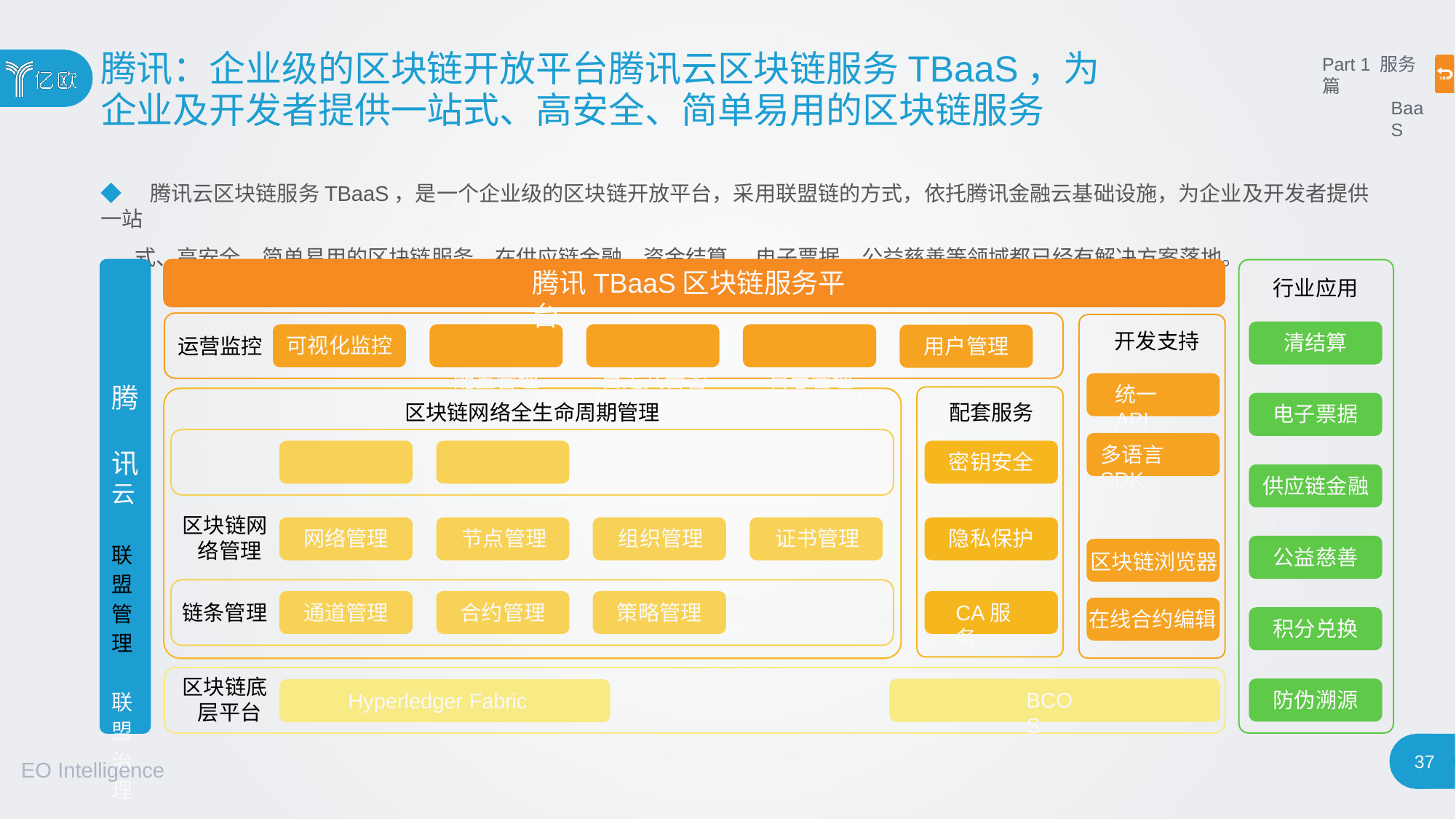

# 腾讯：企业级的区块链开放平台腾讯云区块链服务TBaaS，为
企业及开发者提供一站式、高安全、简单易用的区块链服务
Part 1 服务篇
BaaS

◆ 腾讯云区块链服务TBaaS，是一个企业级的区块链开放平台，采用联盟链的方式，依托腾讯金融云基础设施，为企业及开发者提供一站
式、高安全、简单易用的区块链服务，在供应链金融、资金结算 、电子票据、公益慈善等领域都已经有解决方案落地。

腾讯TBaaS区块链服务平台

配置管理	自定义告警	日志管理
行业应用

开发支持
清结算
可视化监控
运营监控
用户管理

腾  讯
云     联盟管理     联盟治理	成员管理
基
础  设  施
统一API

区块链网络全生命周期管理
配套服务
电子票据

多语言SDK
密钥安全

供应链金融
区块链网  络管理

网络管理	节点管理	组织管理	证书管理
隐私保护

公益慈善
区块链浏览器

通道管理
合约管理
策略管理
CA服务
链条管理
在线合约编辑

积分兑换

区块链底  层平台

防伪溯源
BCOS
Hyperledger Fabric
37
EO Intelligence